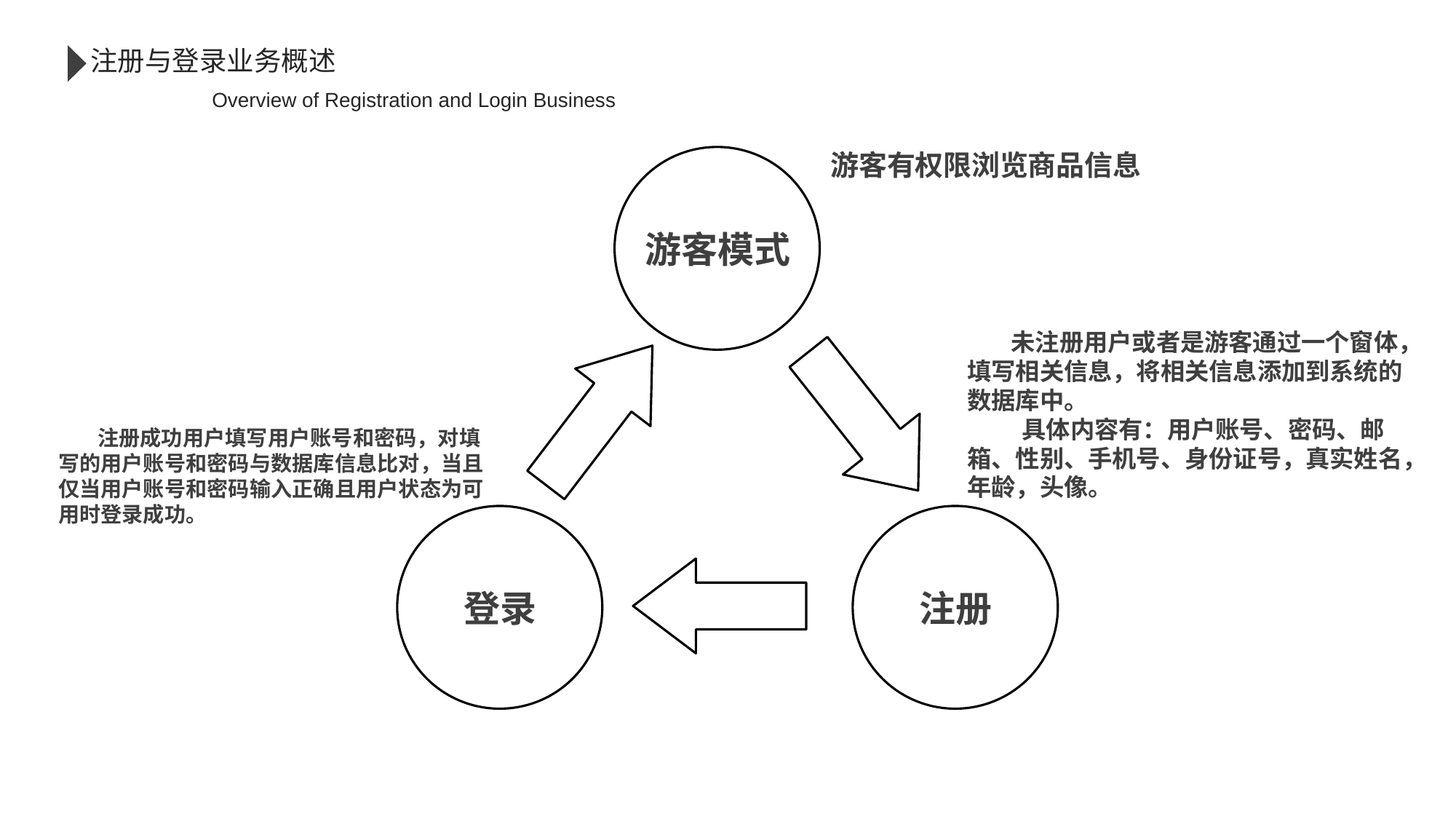

注册与登录业务概述

  Overview of Registration and Login Business
游客有权限浏览商品信息

游客模式
       未注册用户或者是游客通过一个窗体，填写相关信息，将相关信息添加到系统的数据库中。
         具体内容有：用户账号、密码、邮箱、性别、手机号、身份证号，真实姓名，年龄，头像。

       注册成功用户填写用户账号和密码，对填写的用户账号和密码与数据库信息比对，当且仅当用户账号和密码输入正确且用户状态为可用时登录成功。

登录

注册